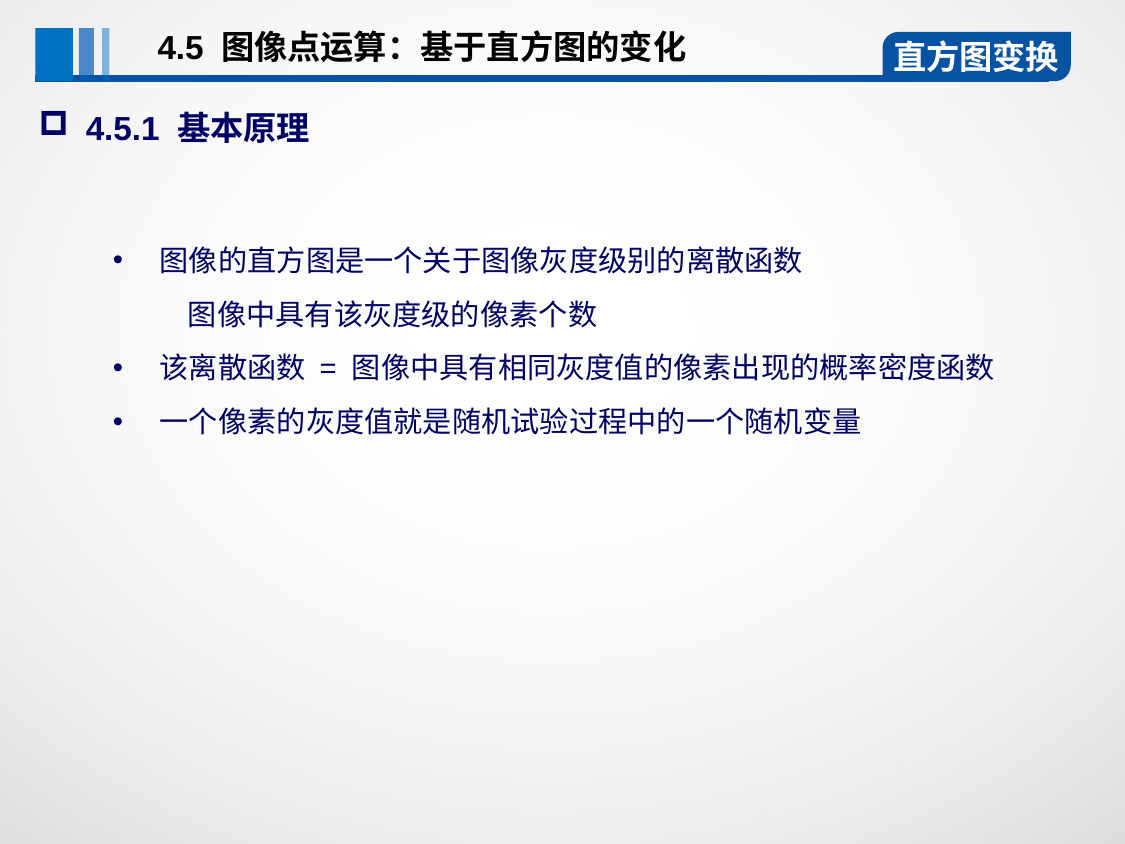

4.5 图像点运算：基于直方图的变化
直方图变换
4.5.1 基本原理
图像的直方图是一个关于图像灰度级别的离散函数
图像中具有该灰度级的像素个数
该离散函数 = 图像中具有相同灰度值的像素出现的概率密度函数
一个像素的灰度值就是随机试验过程中的一个随机变量
34